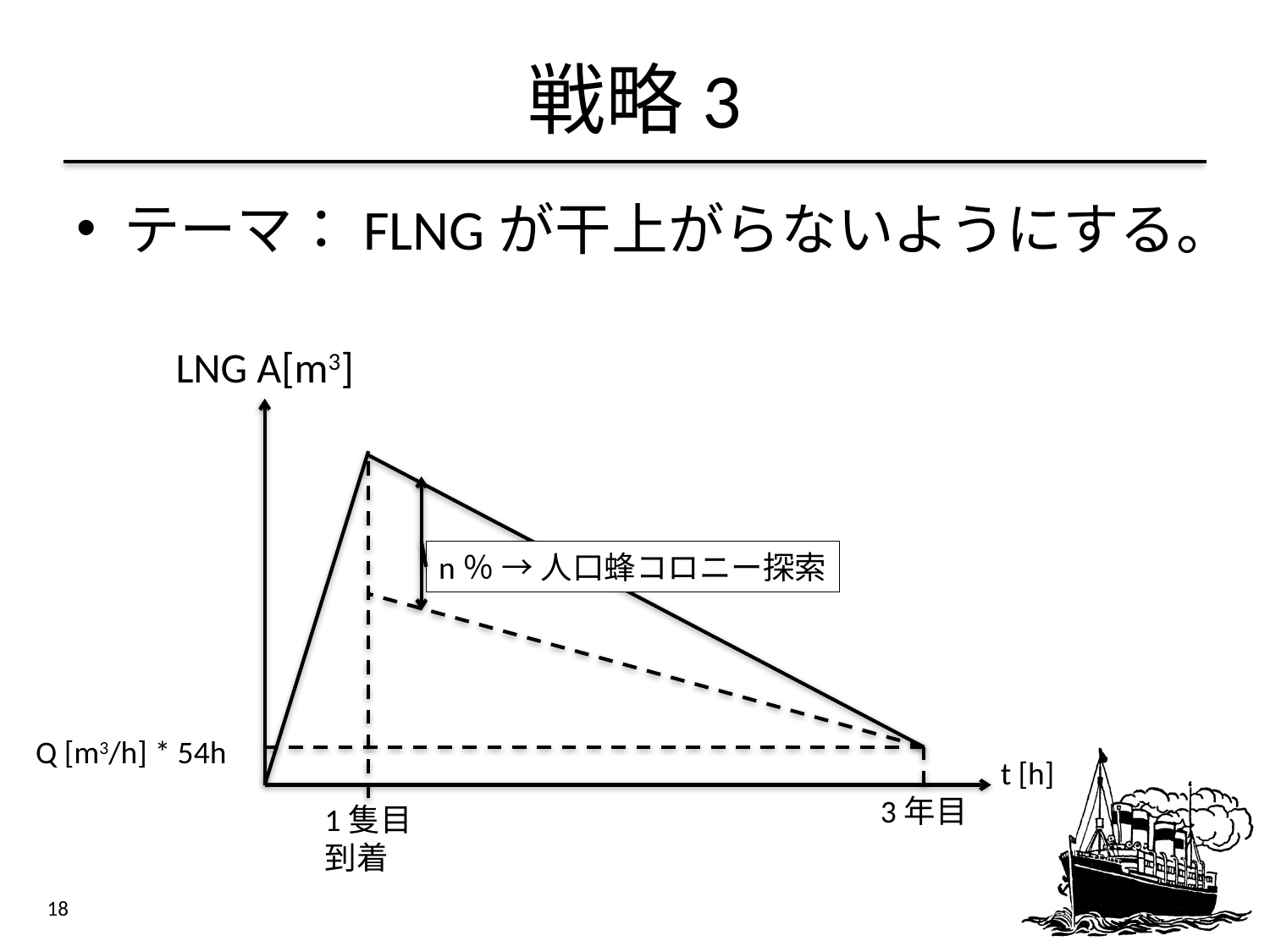

# 戦略3
テーマ：FLNGが干上がらないようにする。

LNG A[m3]
n％ → 人口蜂コロニー探索
Q [m3/h] * 54h
t [h]
3年目
1隻目
到着
18